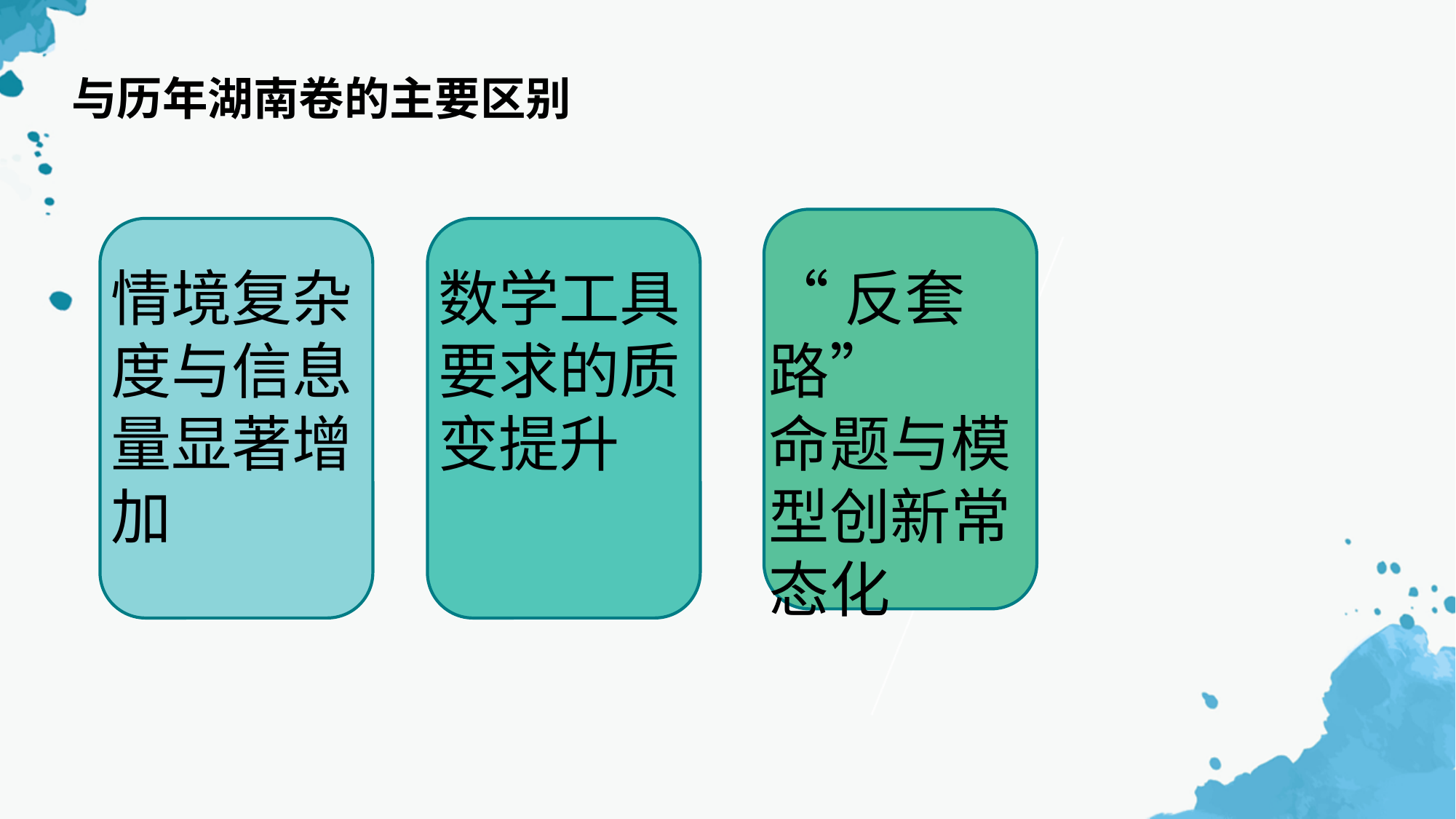

与历年湖南卷的主要区别

“反套路”
命题与模型创新常态化

情境复杂度与信息量显著增加

数学工具要求的质变提升